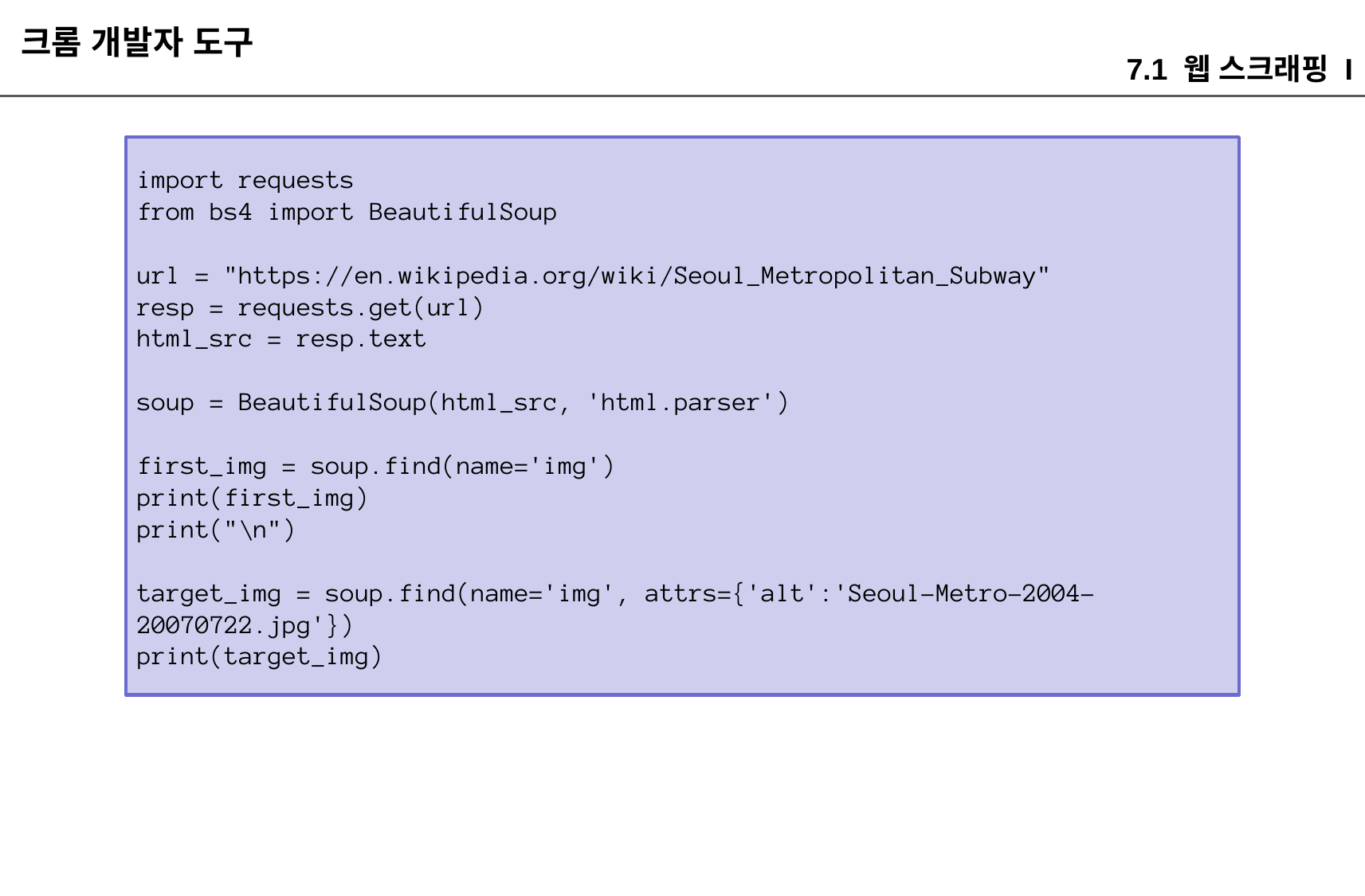

크롬 개발자 도구
7.1 웹 스크래핑 I
import requests
from bs4 import BeautifulSoup

url = "https://en.wikipedia.org/wiki/Seoul_Metropolitan_Subway"
resp = requests.get(url)
html_src = resp.text

soup = BeautifulSoup(html_src, 'html.parser')

first_img = soup.find(name='img')
print(first_img)
print("\n")

target_img = soup.find(name='img', attrs={'alt':'Seoul-Metro-2004-20070722.jpg'})
print(target_img)